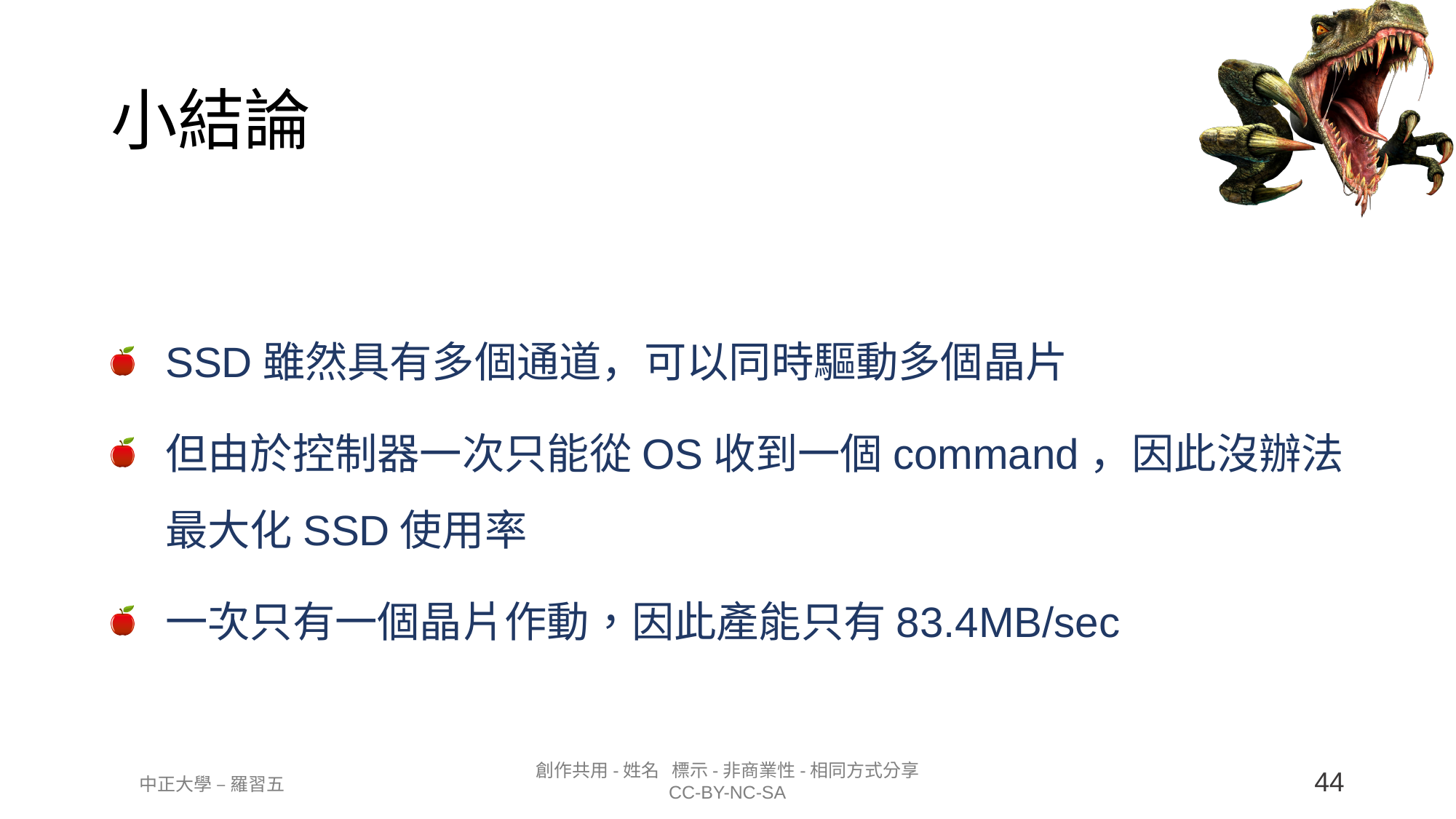

# 小結論
SSD雖然具有多個通道，可以同時驅動多個晶片
但由於控制器一次只能從OS收到一個command，因此沒辦法最大化SSD使用率
一次只有一個晶片作動，因此產能只有83.4MB/sec